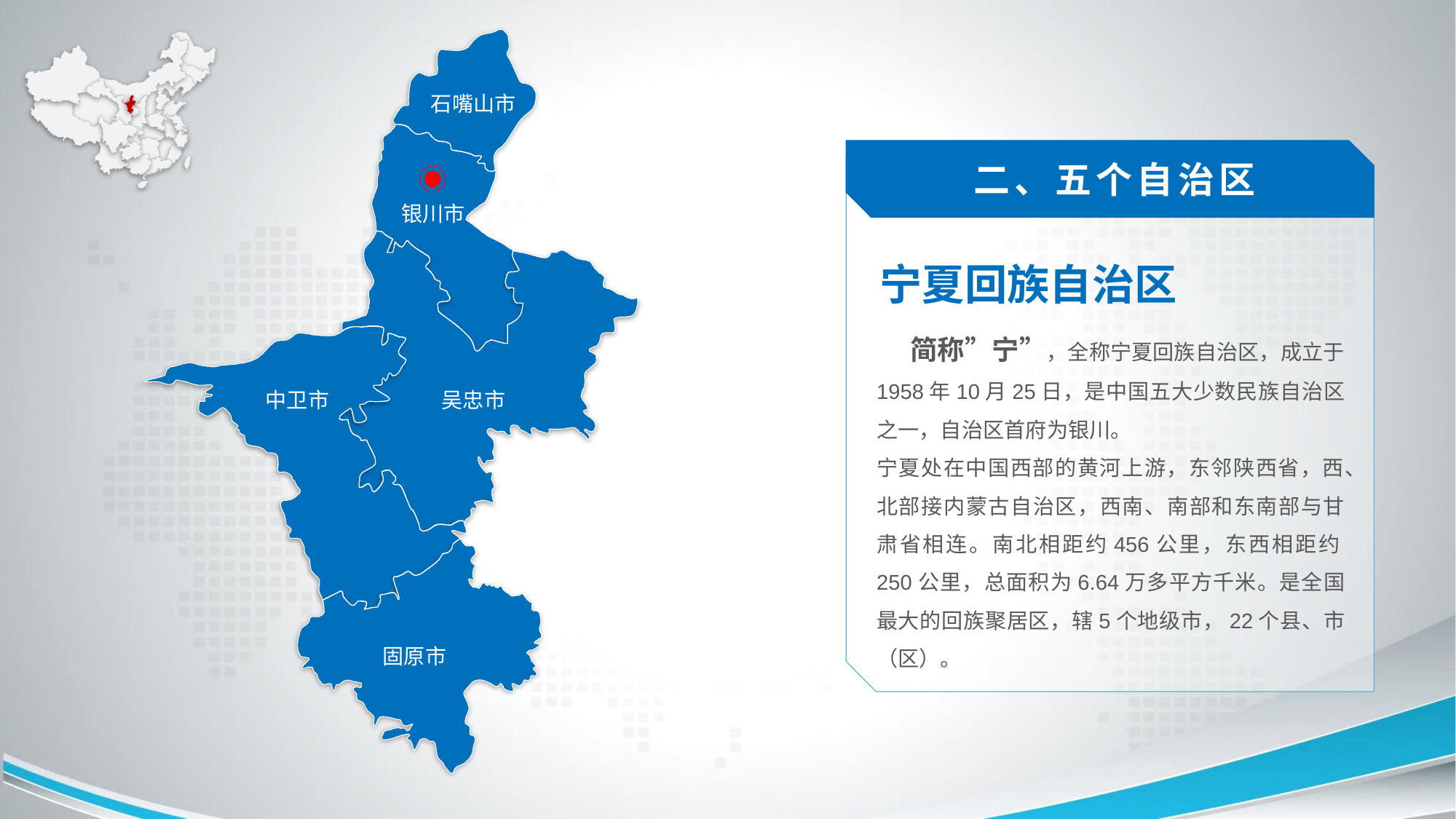

石嘴山市
银川市
吴忠市
中卫市
固原市

二、五个自治区

宁夏回族自治区
      简称”宁”，全称宁夏回族自治区，成立于1958年10月25日，是中国五大少数民族自治区之一，自治区首府为银川。
宁夏处在中国西部的黄河上游，东邻陕西省，西、北部接内蒙古自治区，西南、南部和东南部与甘肃省相连。南北相距约456公里，东西相距约250公里，总面积为6.64万多平方千米。是全国最大的回族聚居区，辖5个地级市，22个县、市（区）。